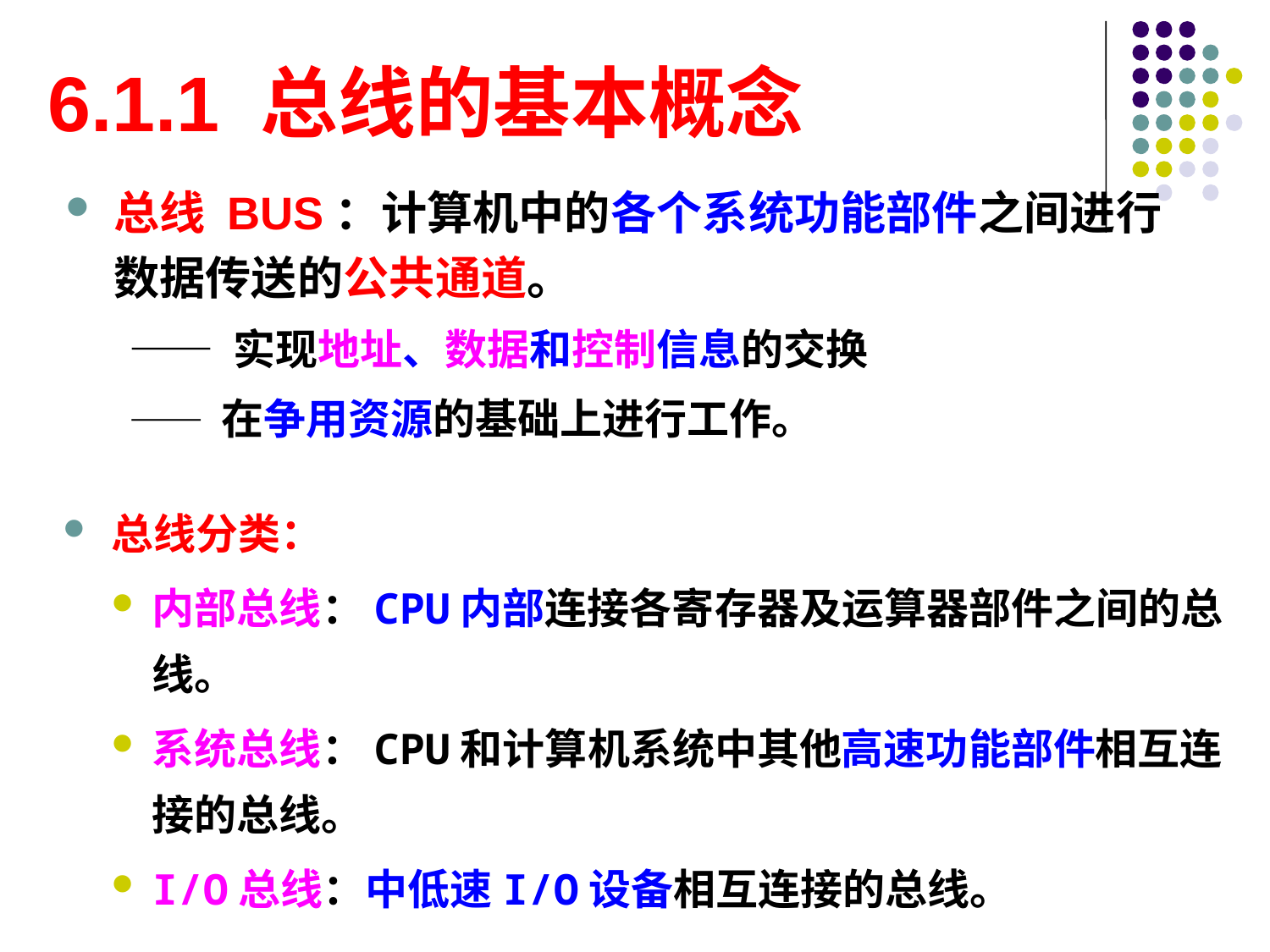

# 6.1.1 总线的基本概念
总线 BUS：计算机中的各个系统功能部件之间进行数据传送的公共通道。
—— 实现地址、数据和控制信息的交换
—— 在争用资源的基础上进行工作。
总线分类：
内部总线：CPU内部连接各寄存器及运算器部件之间的总线。
系统总线：CPU和计算机系统中其他高速功能部件相互连接的总线。
I/O总线：中低速I/O设备相互连接的总线。

4